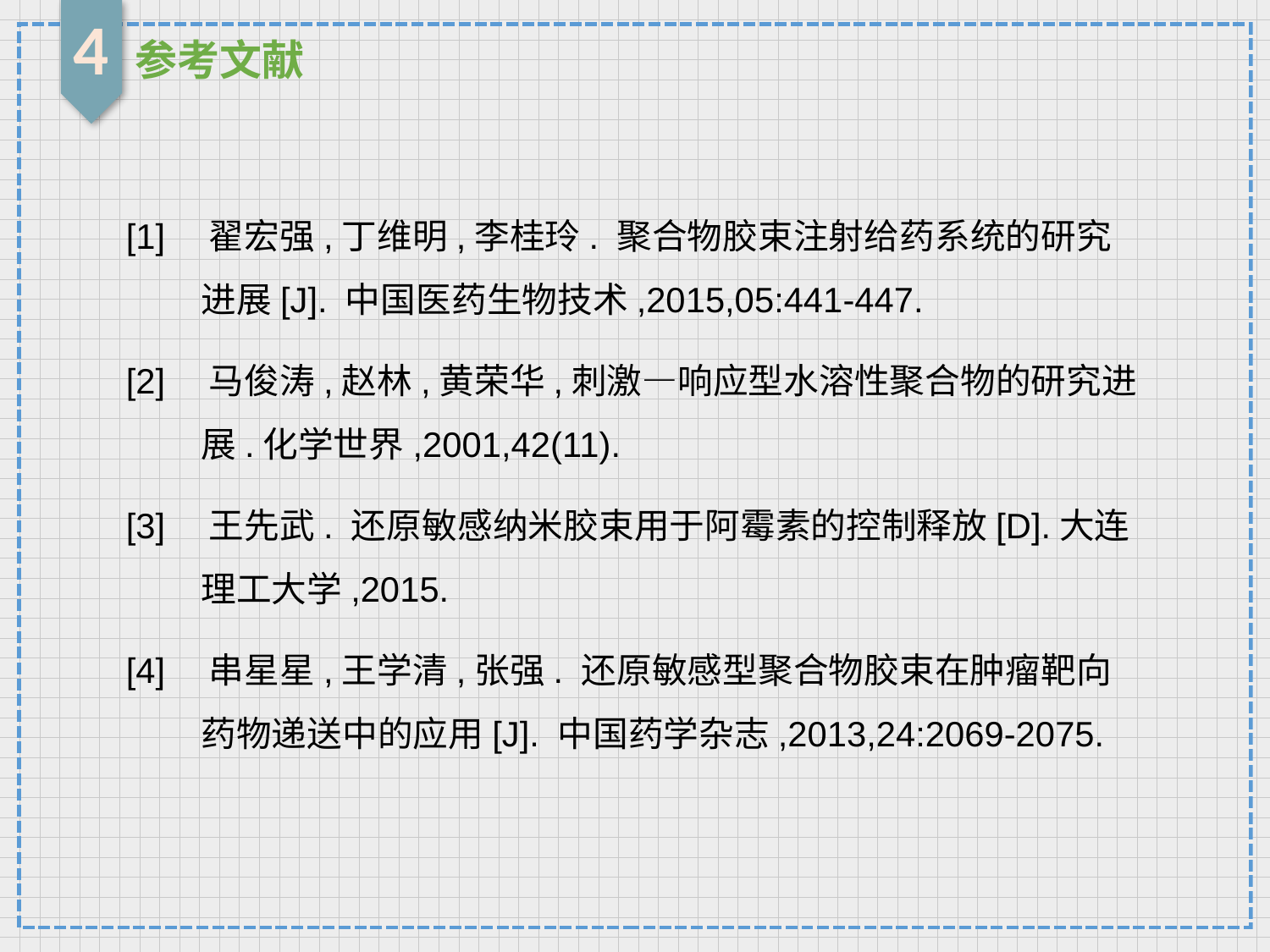

4
参考文献
[1]　翟宏强,丁维明,李桂玲. 聚合物胶束注射给药系统的研究进展[J]. 中国医药生物技术,2015,05:441-447.
[2]　马俊涛,赵林,黄荣华,刺激—响应型水溶性聚合物的研究进展.化学世界,2001,42(11).
[3]　王先武. 还原敏感纳米胶束用于阿霉素的控制释放[D].大连理工大学,2015.
[4]　串星星,王学清,张强. 还原敏感型聚合物胶束在肿瘤靶向药物递送中的应用[J]. 中国药学杂志,2013,24:2069-2075.